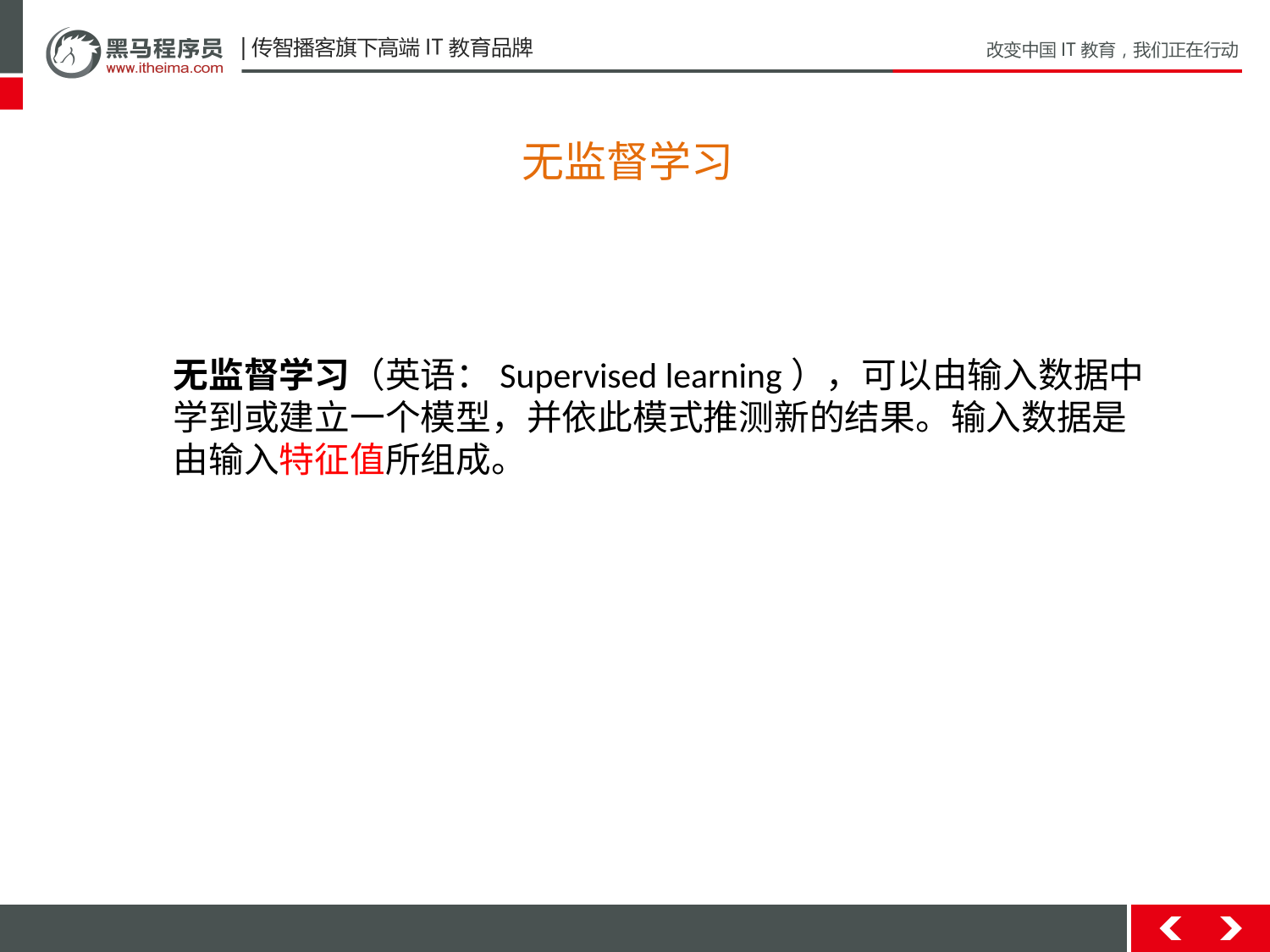

无监督学习
无监督学习（英语：Supervised learning），可以由输入数据中
学到或建立一个模型，并依此模式推测新的结果。输入数据是
由输入特征值所组成。